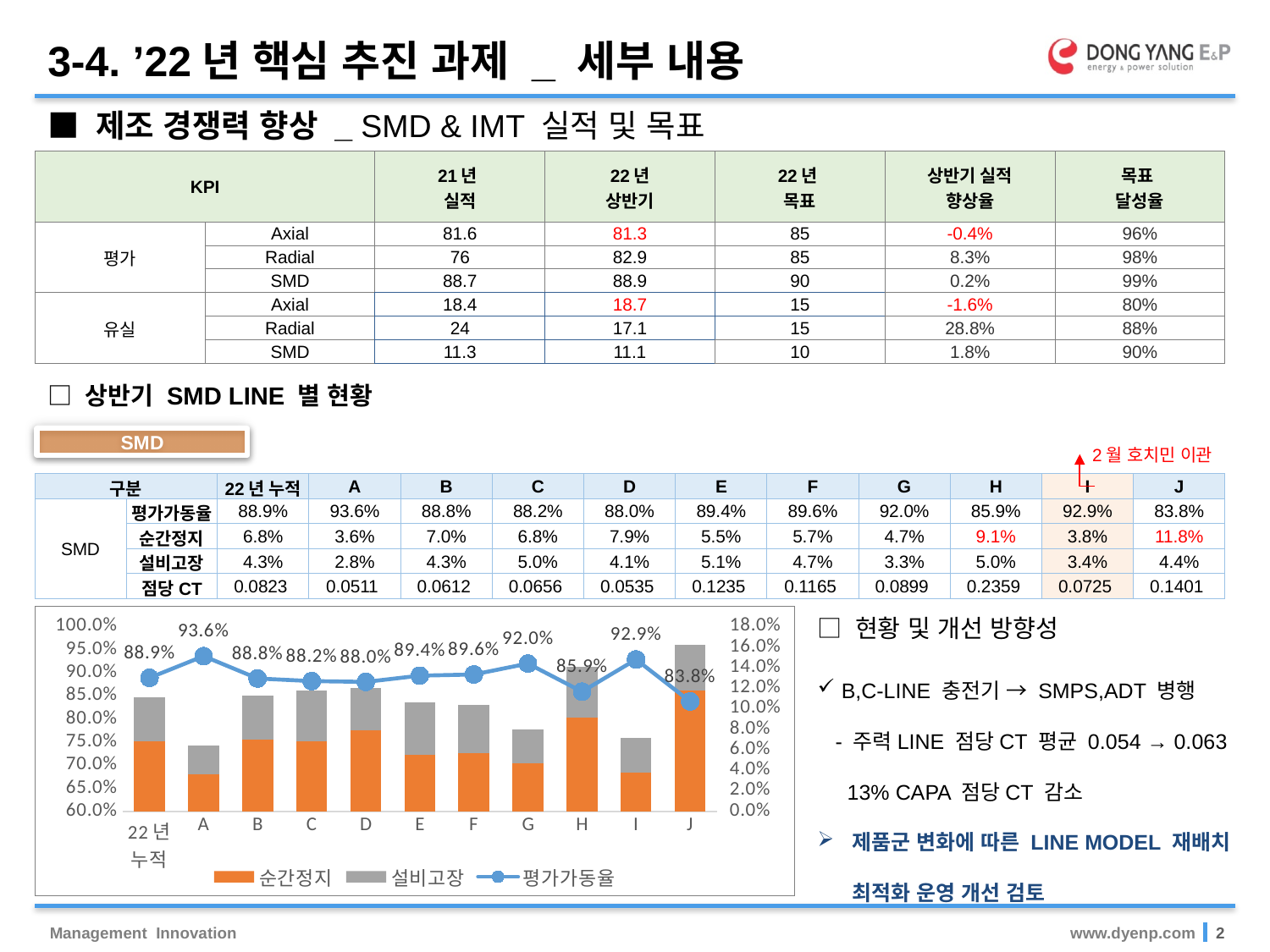

3-4. ’22년 핵심 추진 과제 _ 세부 내용
■ 제조 경쟁력 향상 _ SMD & IMT 실적 및 목표
| KPI |  | 21년 실적 | 22년 상반기 | 22년 목표 | 상반기 실적 향상율 | 목표 달성율 |
| --- | --- | --- | --- | --- | --- | --- |
| 평가 | Axial | 81.6 | 81.3 | 85 | -0.4% | 96% |
|  | Radial | 76 | 82.9 | 85 | 8.3% | 98% |
|  | SMD | 88.7 | 88.9 | 90 | 0.2% | 99% |
| 유실 | Axial | 18.4 | 18.7 | 15 | -1.6% | 80% |
|  | Radial | 24 | 17.1 | 15 | 28.8% | 88% |
|  | SMD | 11.3 | 11.1 | 10 | 1.8% | 90% |
□ 상반기 SMD LINE 별 현황

SMD
2월 호치민 이관
| 구분 |  | 22년 누적 | A | B | C | D | E | F | G | H | I | J |
| --- | --- | --- | --- | --- | --- | --- | --- | --- | --- | --- | --- | --- |
| SMD | 평가가동율 | 88.9% | 93.6% | 88.8% | 88.2% | 88.0% | 89.4% | 89.6% | 92.0% | 85.9% | 92.9% | 83.8% |
|  | 순간정지 | 6.8% | 3.6% | 7.0% | 6.8% | 7.9% | 5.5% | 5.7% | 4.7% | 9.1% | 3.8% | 11.8% |
|  | 설비고장 | 4.3% | 2.8% | 4.3% | 5.0% | 4.1% | 5.1% | 4.7% | 3.3% | 5.0% | 3.4% | 4.4% |
|  | 점당CT | 0.0823 | 0.0511 | 0.0612 | 0.0656 | 0.0535 | 0.1235 | 0.1165 | 0.0899 | 0.2359 | 0.0725 | 0.1401 |

### Chart

| Category | 순간정지 | 설비고장 | 평가가동율 |
|---|---|---|---|
□ 현황 및 개선 방향성
B,C-LINE 충전기 → SMPS,ADT 병행
   - 주력LINE 점당CT 평균 0.054 → 0.063
     13% CAPA 점당CT 감소
 제품군 변화에 따른 LINE MODEL 재배치
     최적화 운영 개선 검토